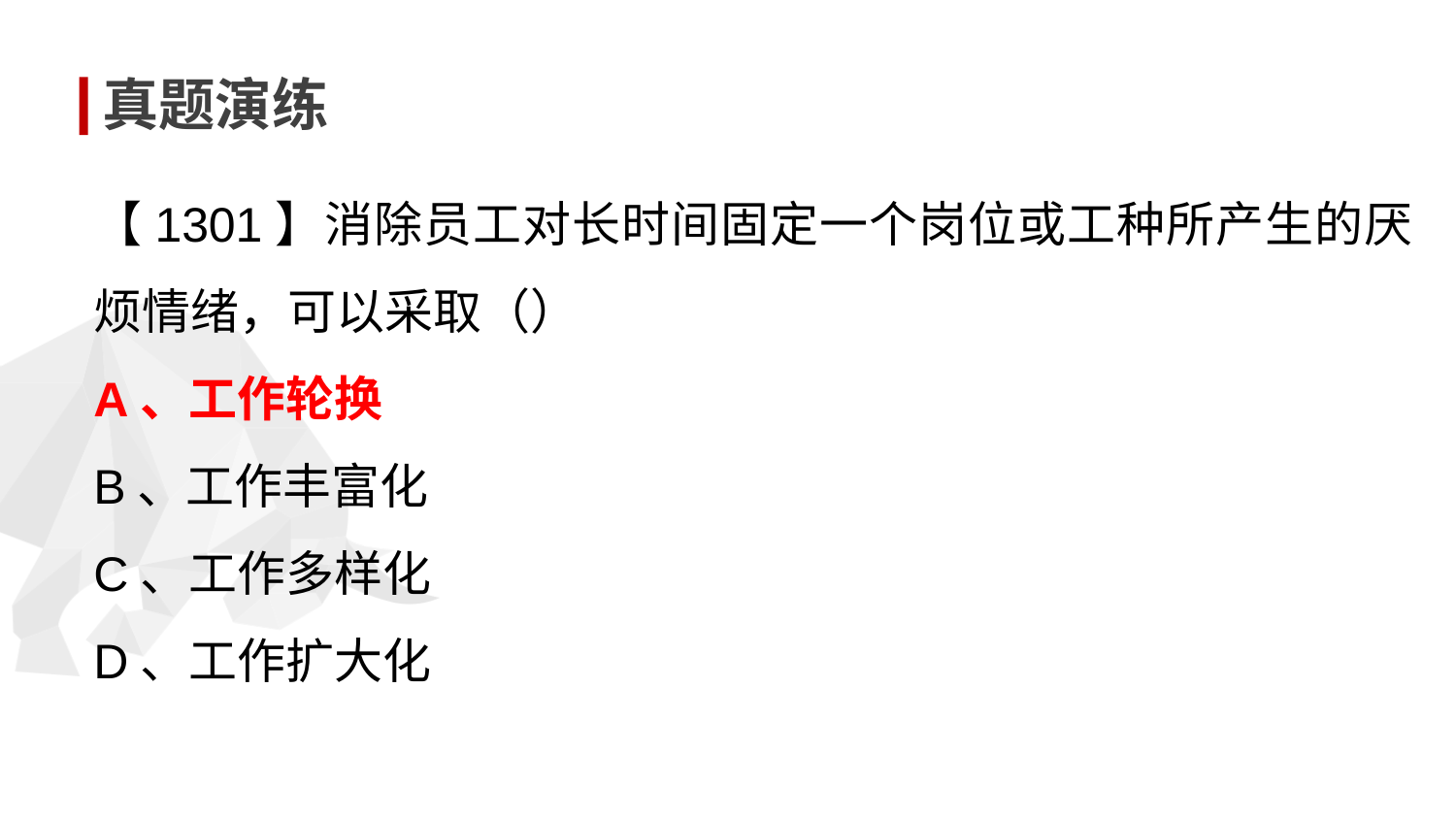

真题演练
【1301】消除员工对长时间固定一个岗位或工种所产生的厌烦情绪，可以采取（）
A、工作轮换
B、工作丰富化
C、工作多样化
D、工作扩大化